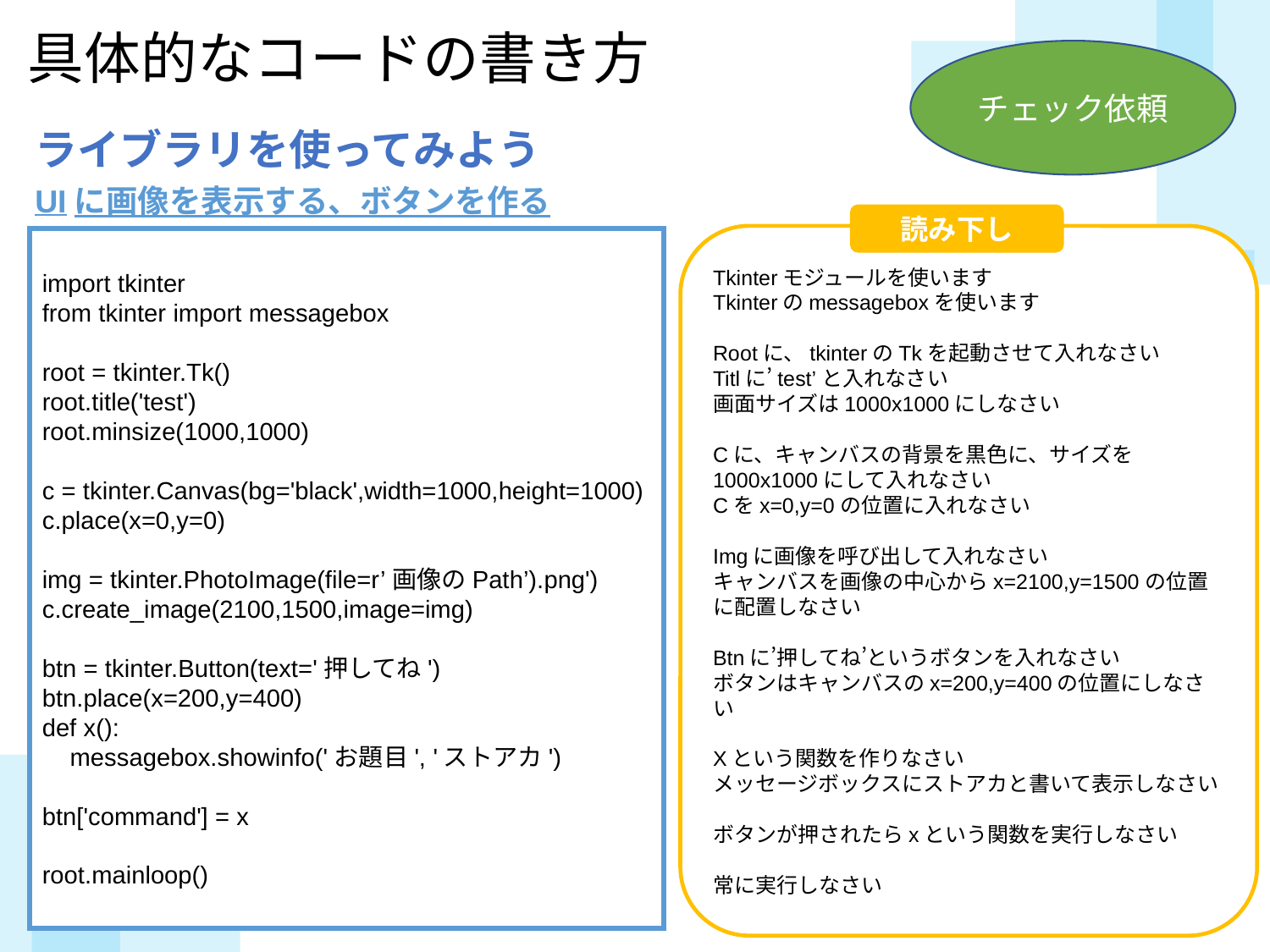

具体的なコードの書き方
チェック依頼
ライブラリを使ってみよう
UIに画像を表示する、ボタンを作る
読み下し
Tkinterモジュールを使います
Tkinterのmessageboxを使います

Rootに、tkinterのTkを起動させて入れなさい
Titlに’test’と入れなさい
画面サイズは1000x1000にしなさい

Cに、キャンバスの背景を黒色に、サイズを1000x1000にして入れなさい
Cをx=0,y=0の位置に入れなさい

Imgに画像を呼び出して入れなさい
キャンバスを画像の中心からx=2100,y=1500の位置に配置しなさい

Btnに’押してね’というボタンを入れなさい
ボタンはキャンバスのx=200,y=400の位置にしなさい

Xという関数を作りなさい
メッセージボックスにストアカと書いて表示しなさい

ボタンが押されたらxという関数を実行しなさい

常に実行しなさい
import tkinter
from tkinter import messagebox

root = tkinter.Tk()
root.title('test')
root.minsize(1000,1000)

c = tkinter.Canvas(bg='black',width=1000,height=1000)
c.place(x=0,y=0)

img = tkinter.PhotoImage(file=r’画像のPath’).png')
c.create_image(2100,1500,image=img)

btn = tkinter.Button(text='押してね')
btn.place(x=200,y=400)
def x():
    messagebox.showinfo('お題目', 'ストアカ')

btn['command'] = x

root.mainloop()
40